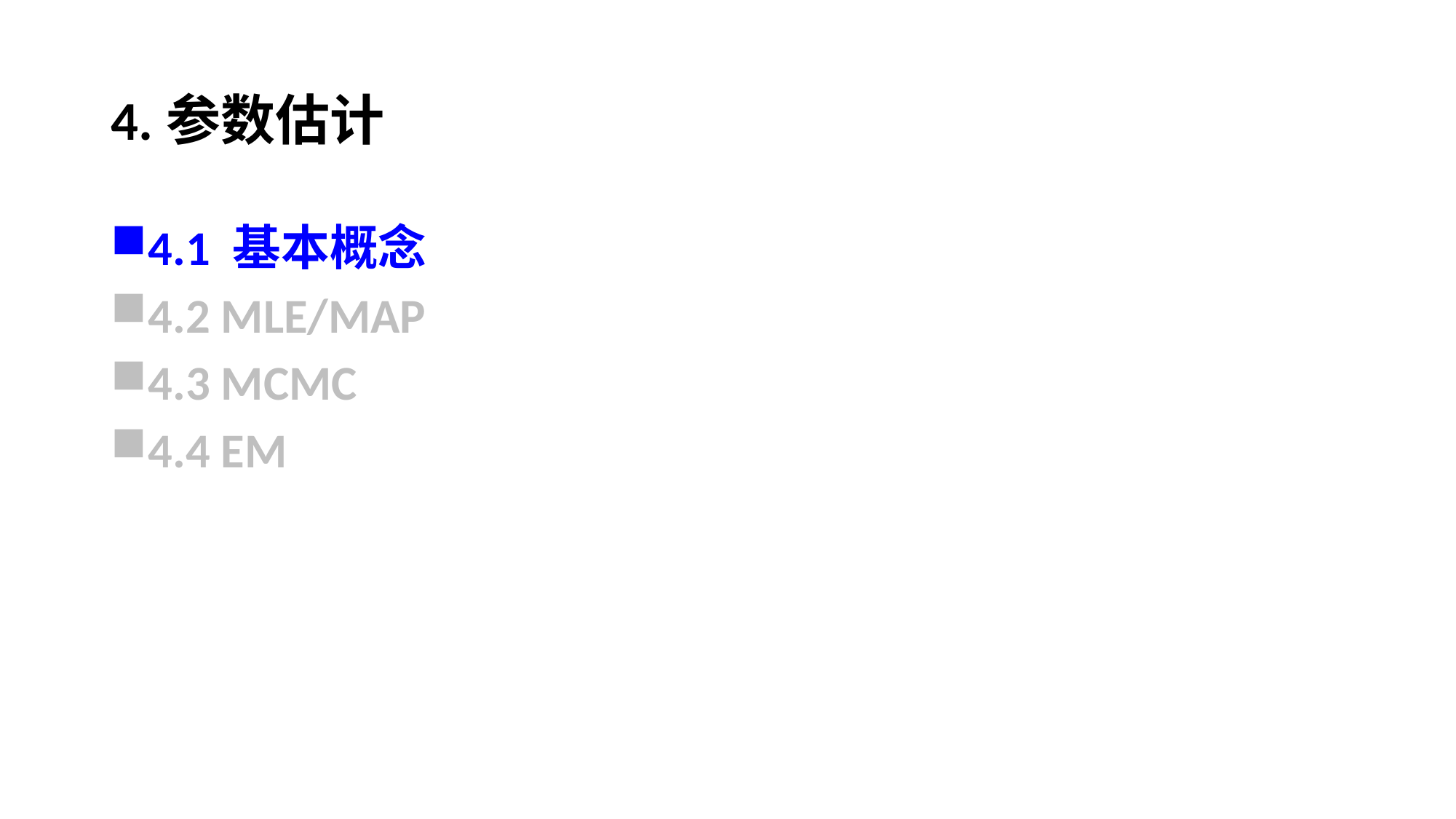

# 4.参数估计
4.1 基本概念
4.2 MLE/MAP
4.3 MCMC
4.4 EM